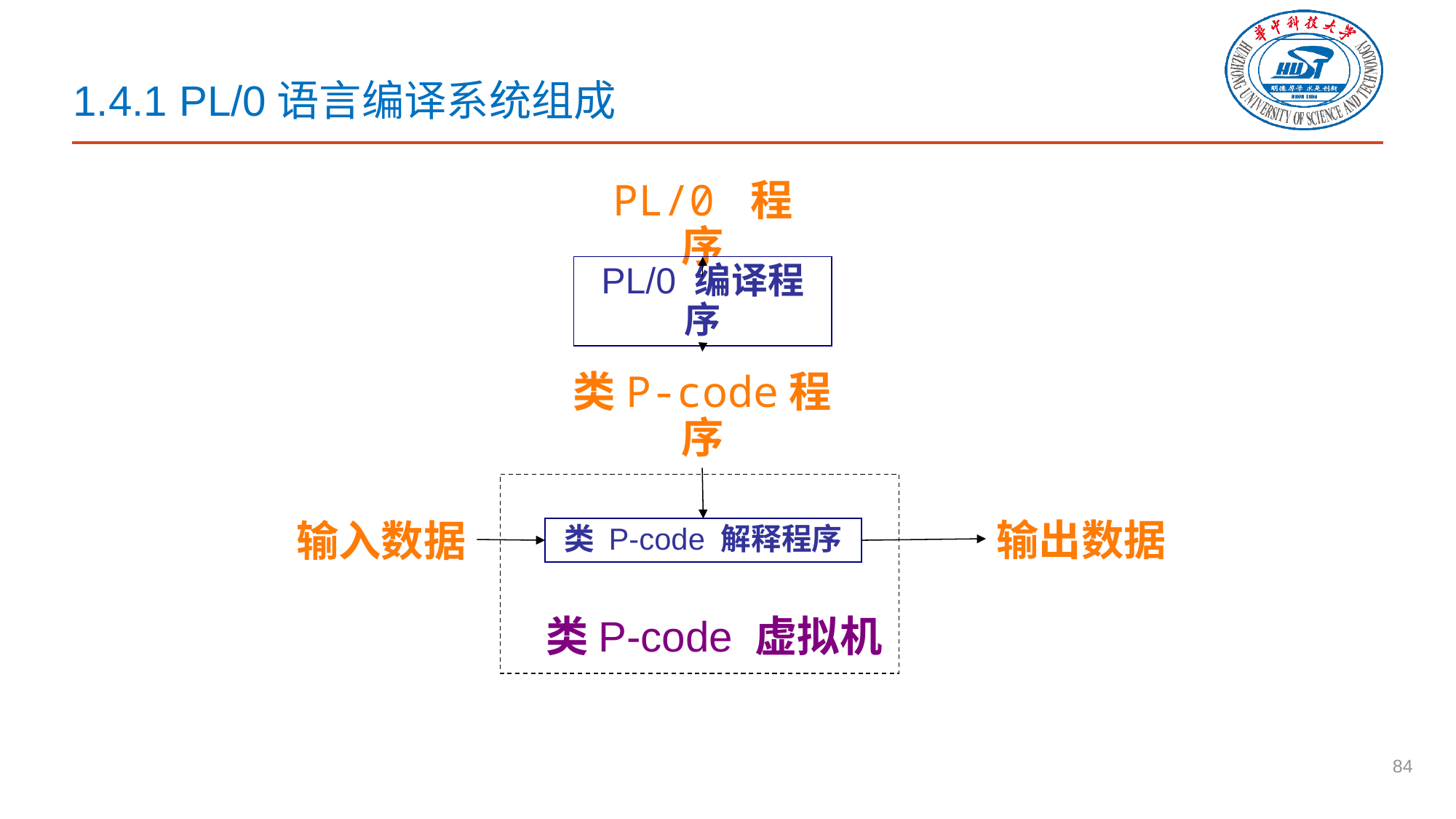

# 1.4.1 PL/0语言编译系统组成
PL/0 程序
PL/0 编译程序
类P-code程序

输出数据
输入数据
类 P-code 解释程序
类P-code 虚拟机
84